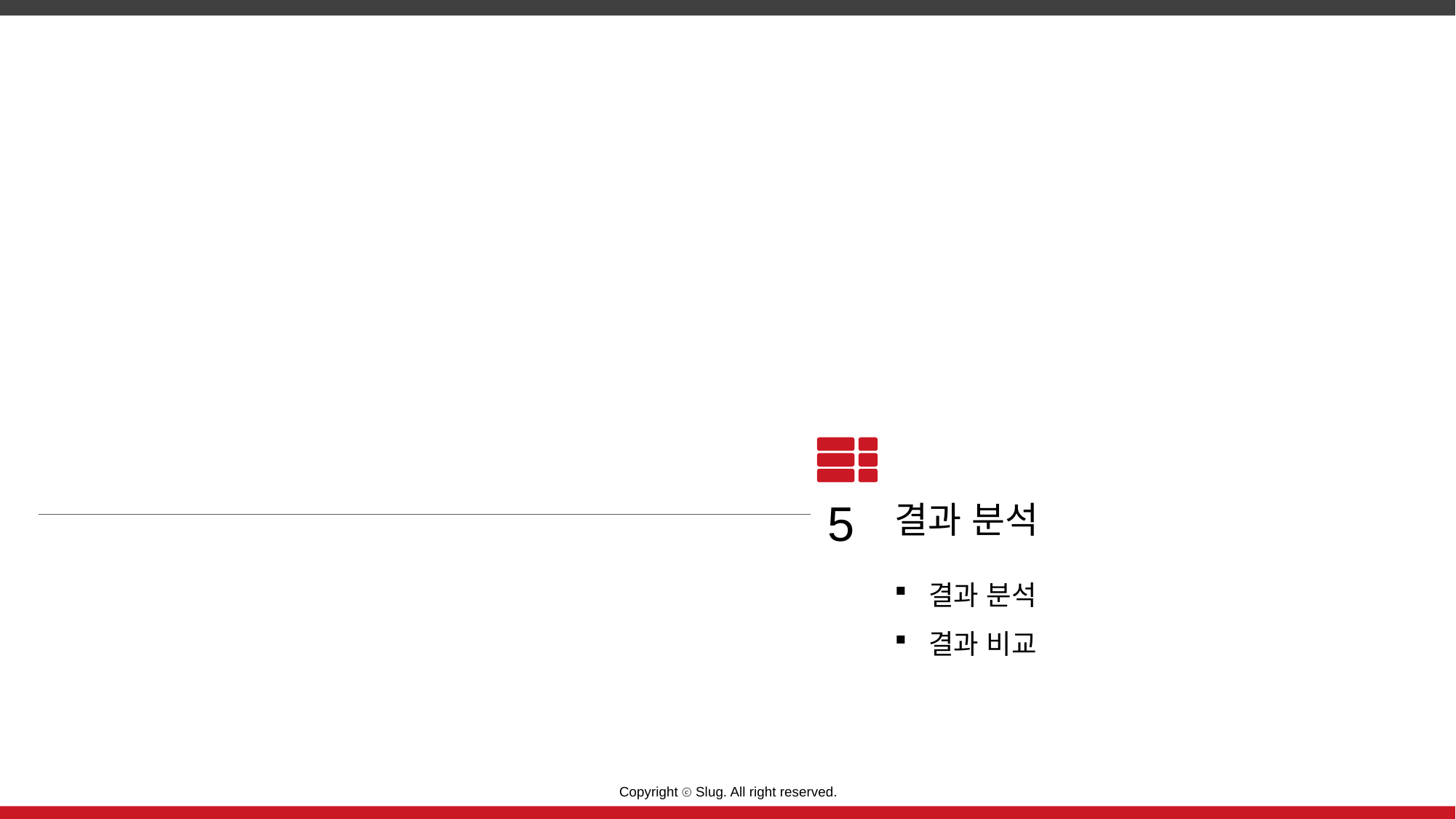

5
결과 분석
결과 분석
결과 비교